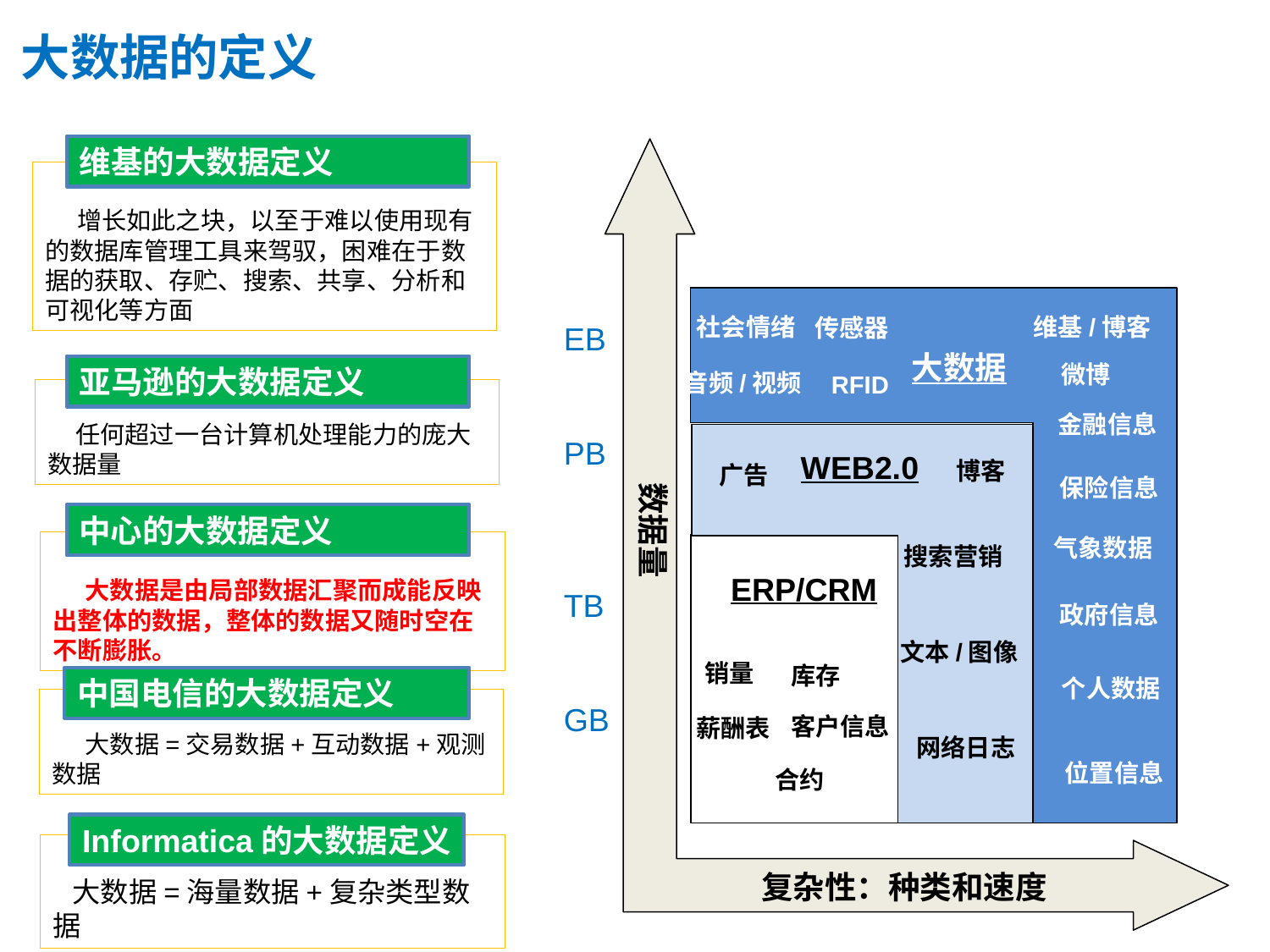

# 大数据的定义
维基的大数据定义

    增长如此之块，以至于难以使用现有的数据库管理工具来驾驭，困难在于数据的获取、存贮、搜索、共享、分析和可视化等方面

社会情绪
维基/博客
传感器
EB

PB

TB

GB

大数据
微博
亚马逊的大数据定义
音频/视频
RFID

    任何超过一台计算机处理能力的庞大数据量
金融信息

WEB2.0
博客
广告
保险信息
数据量
中心的大数据定义
气象数据

    大数据是由局部数据汇聚而成能反映出整体的数据，整体的数据又随时空在不断膨胀。

搜索营销
ERP/CRM
政府信息
文本/图像
销量
库存
个人数据
中国电信的大数据定义

     大数据=交易数据+互动数据+观测数据
客户信息
薪酬表
网络日志
位置信息
合约
Informatica的大数据定义

  大数据=海量数据+复杂类型数据
复杂性：种类和速度